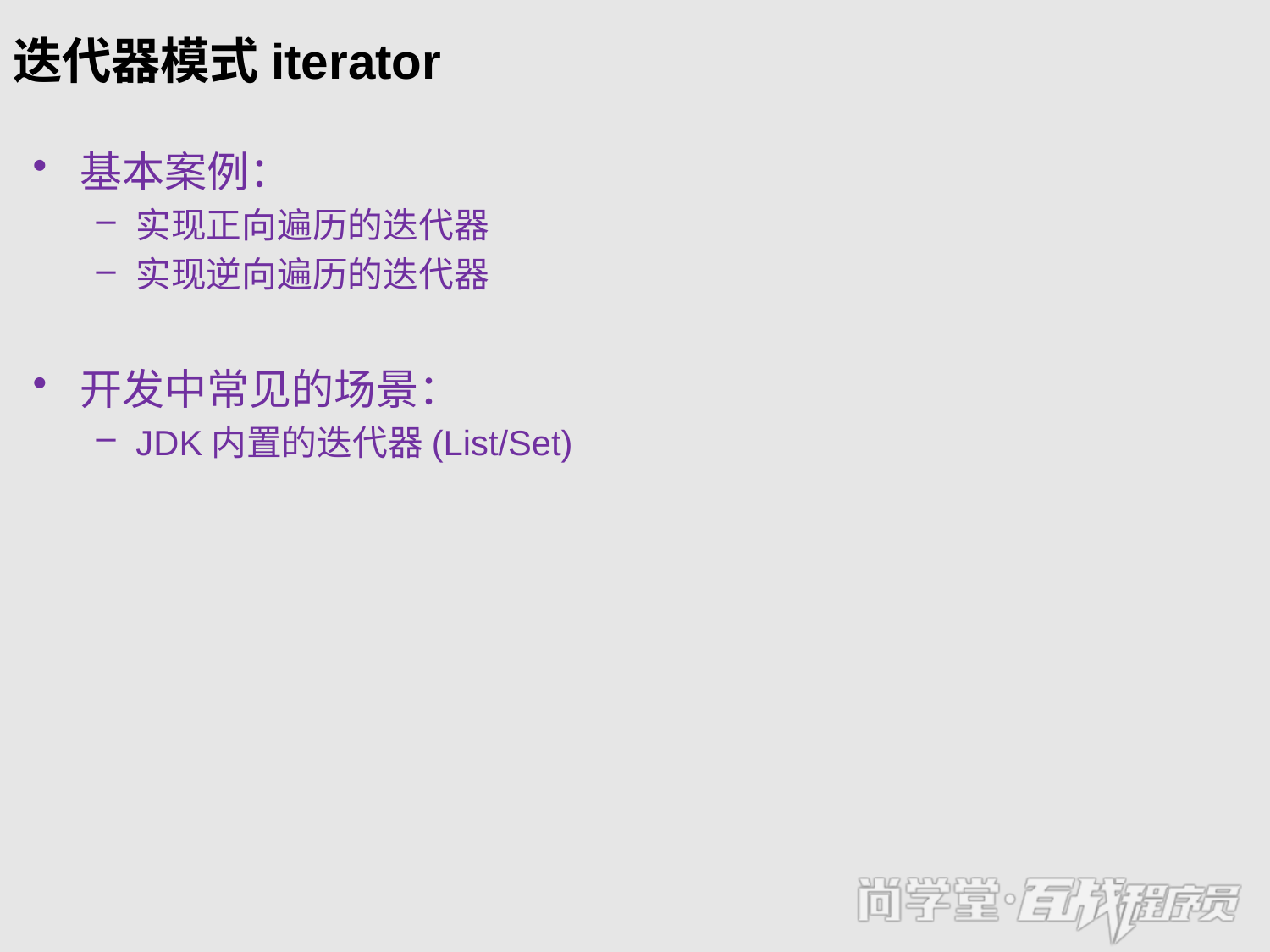

# 迭代器模式iterator
基本案例：
实现正向遍历的迭代器
实现逆向遍历的迭代器

开发中常见的场景：
JDK内置的迭代器(List/Set)